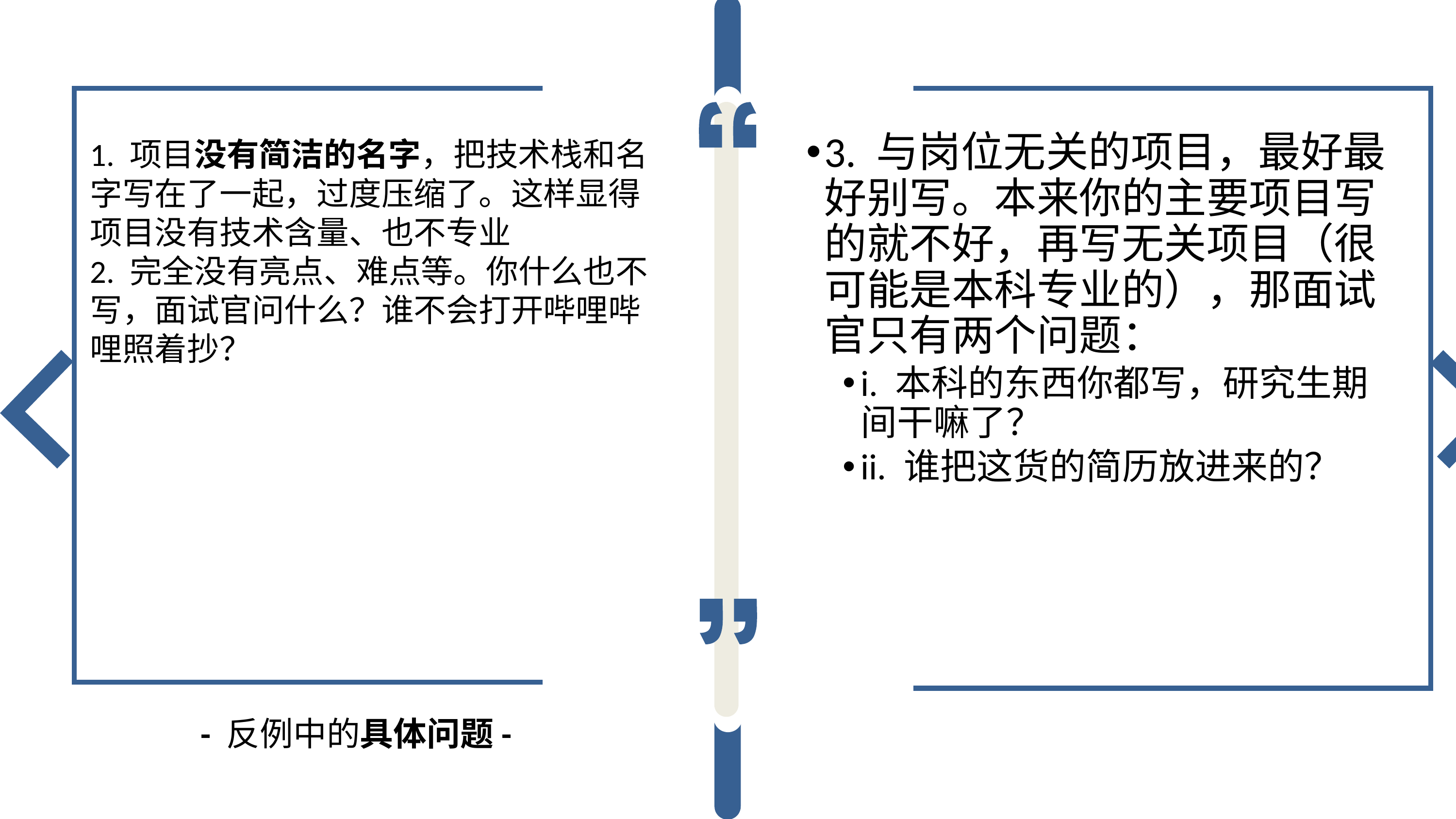

3. 与岗位无关的项目，最好最好别写。本来你的主要项目写的就不好，再写无关项目（很可能是本科专业的），那面试官只有两个问题：
i. 本科的东西你都写，研究生期间干嘛了？
ii. 谁把这货的简历放进来的？
1. 项目没有简洁的名字，把技术栈和名字写在了一起，过度压缩了。这样显得项目没有技术含量、也不专业
2. 完全没有亮点、难点等。你什么也不写，面试官问什么？谁不会打开哔哩哔哩照着抄？

- 反例中的具体问题-